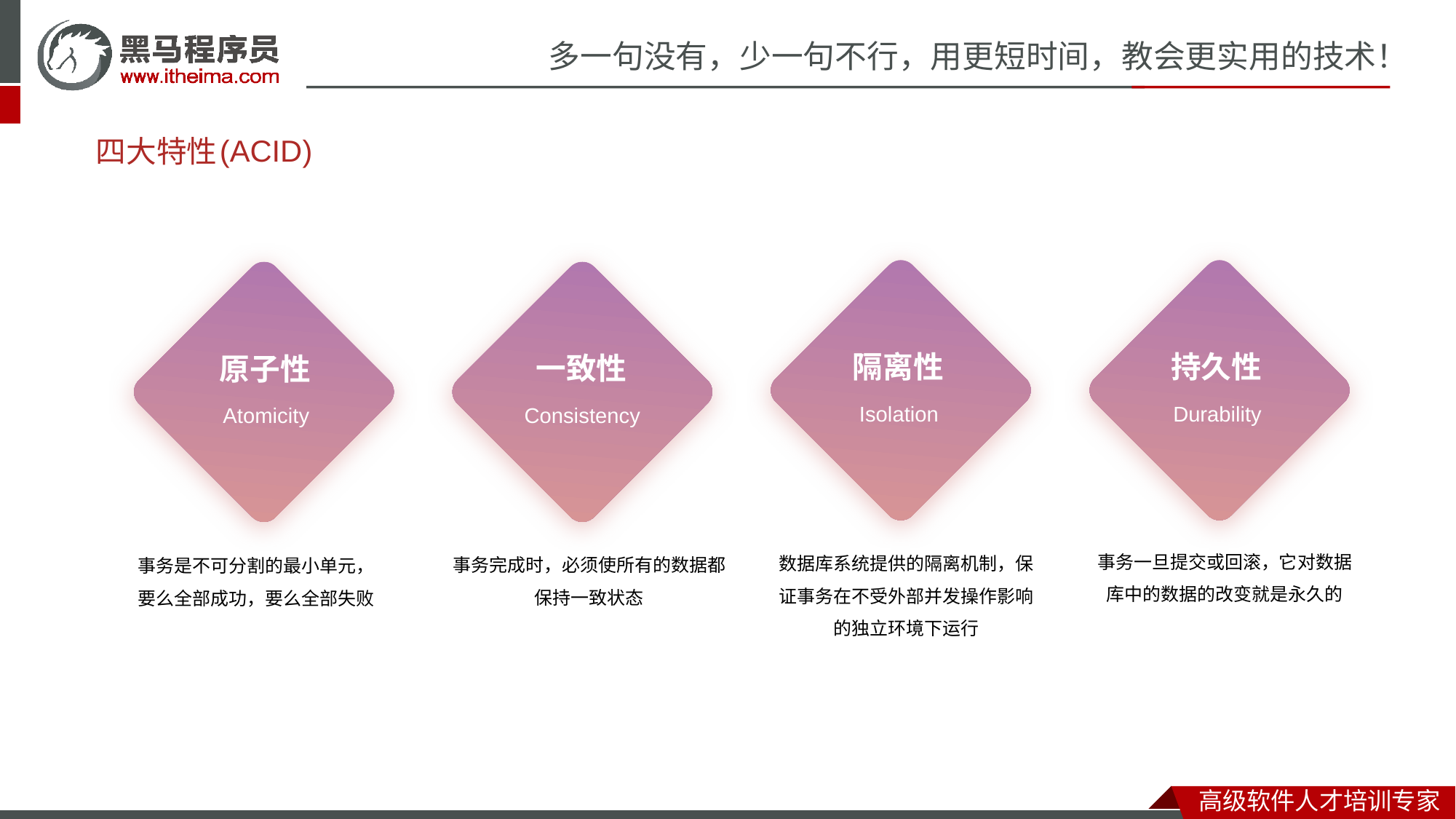

(ACID)
# 四大特性

持久性
Durability
事务一旦提交或回滚，它对数据库中的数据的改变就是永久的

隔离性
Isolation
数据库系统提供的隔离机制，保证事务在不受外部并发操作影响的独立环境下运行

一致性
Consistency
事务完成时，必须使所有的数据都保持一致状态

原子性
Atomicity
事务是不可分割的最小单元，要么全部成功，要么全部失败